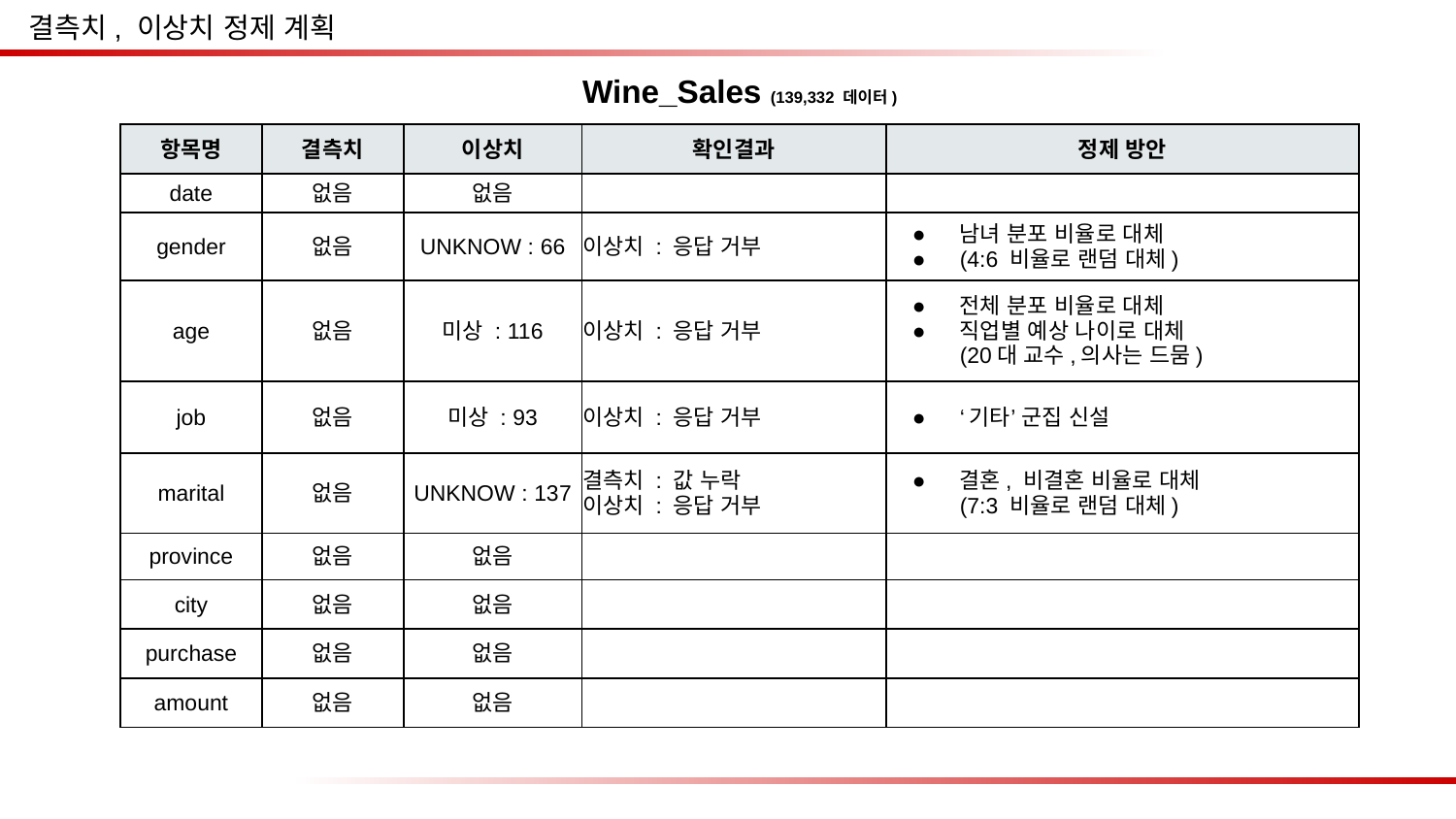

결측치, 이상치 정제 계획

Wine_Sales (139,332 데이터)
| 항목명 | 결측치 | 이상치 | 확인결과 | 정제 방안 |
| --- | --- | --- | --- | --- |
| date | 없음 | 없음 |  |  |
| gender | 없음 | UNKNOW : 66 | 이상치 : 응답 거부 | 남녀 분포 비율로 대체 (4:6 비율로 랜덤 대체) |
| age | 없음 | 미상 : 116 | 이상치 : 응답 거부 | 전체 분포 비율로 대체 직업별 예상 나이로 대체 (20대 교수,의사는 드뭄) |
| job | 없음 | 미상 : 93 | 이상치 : 응답 거부 | ‘기타’ 군집 신설 |
| marital | 없음 | UNKNOW : 137 | 결측치 : 값 누락 이상치 : 응답 거부 | 결혼, 비결혼 비율로 대체 (7:3 비율로 랜덤 대체) |
| province | 없음 | 없음 |  |  |
| city | 없음 | 없음 |  |  |
| purchase | 없음 | 없음 |  |  |
| amount | 없음 | 없음 |  |  |